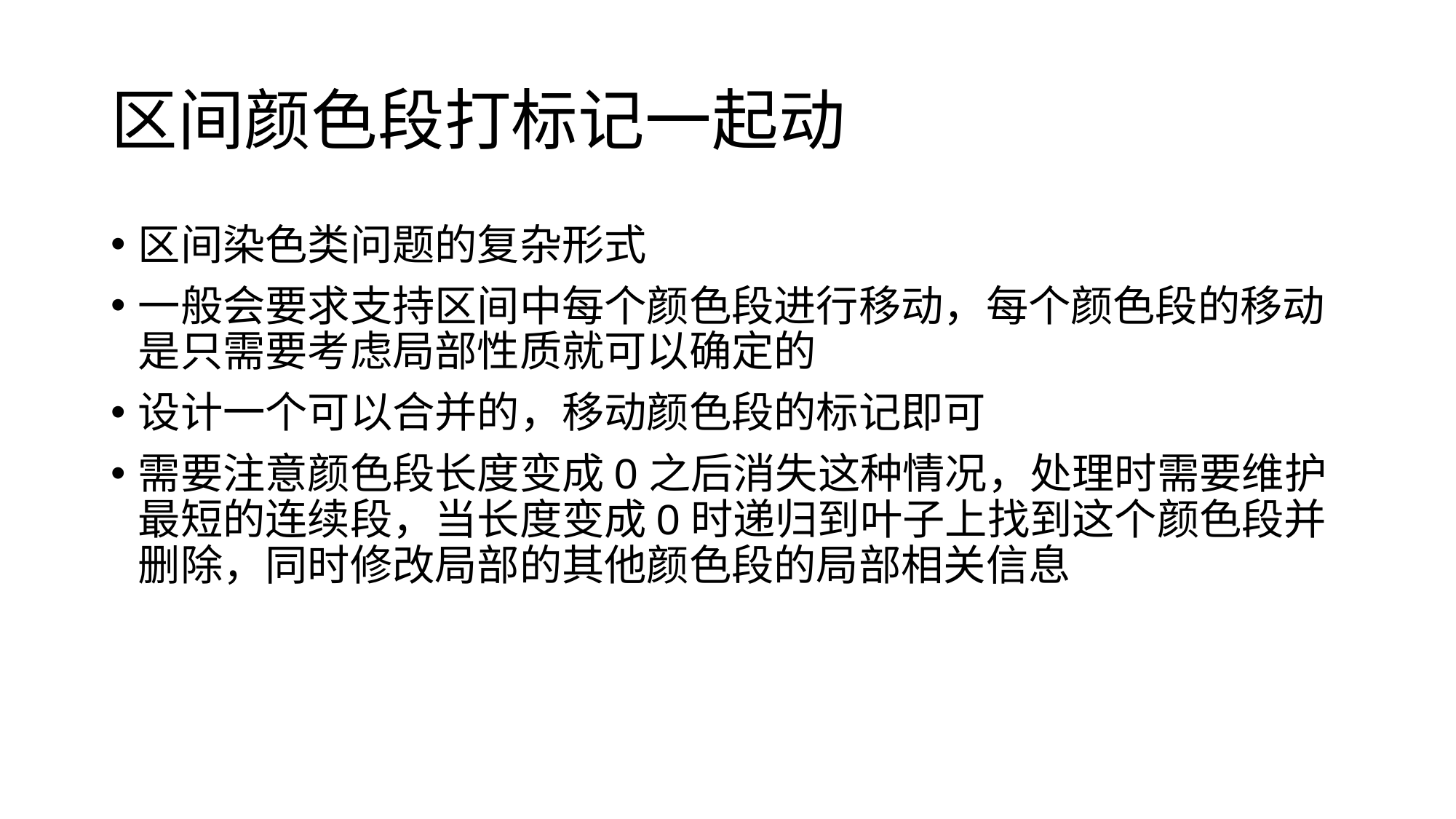

# 区间颜色段打标记一起动
区间染色类问题的复杂形式
一般会要求支持区间中每个颜色段进行移动，每个颜色段的移动是只需要考虑局部性质就可以确定的
设计一个可以合并的，移动颜色段的标记即可
需要注意颜色段长度变成0之后消失这种情况，处理时需要维护最短的连续段，当长度变成0时递归到叶子上找到这个颜色段并删除，同时修改局部的其他颜色段的局部相关信息